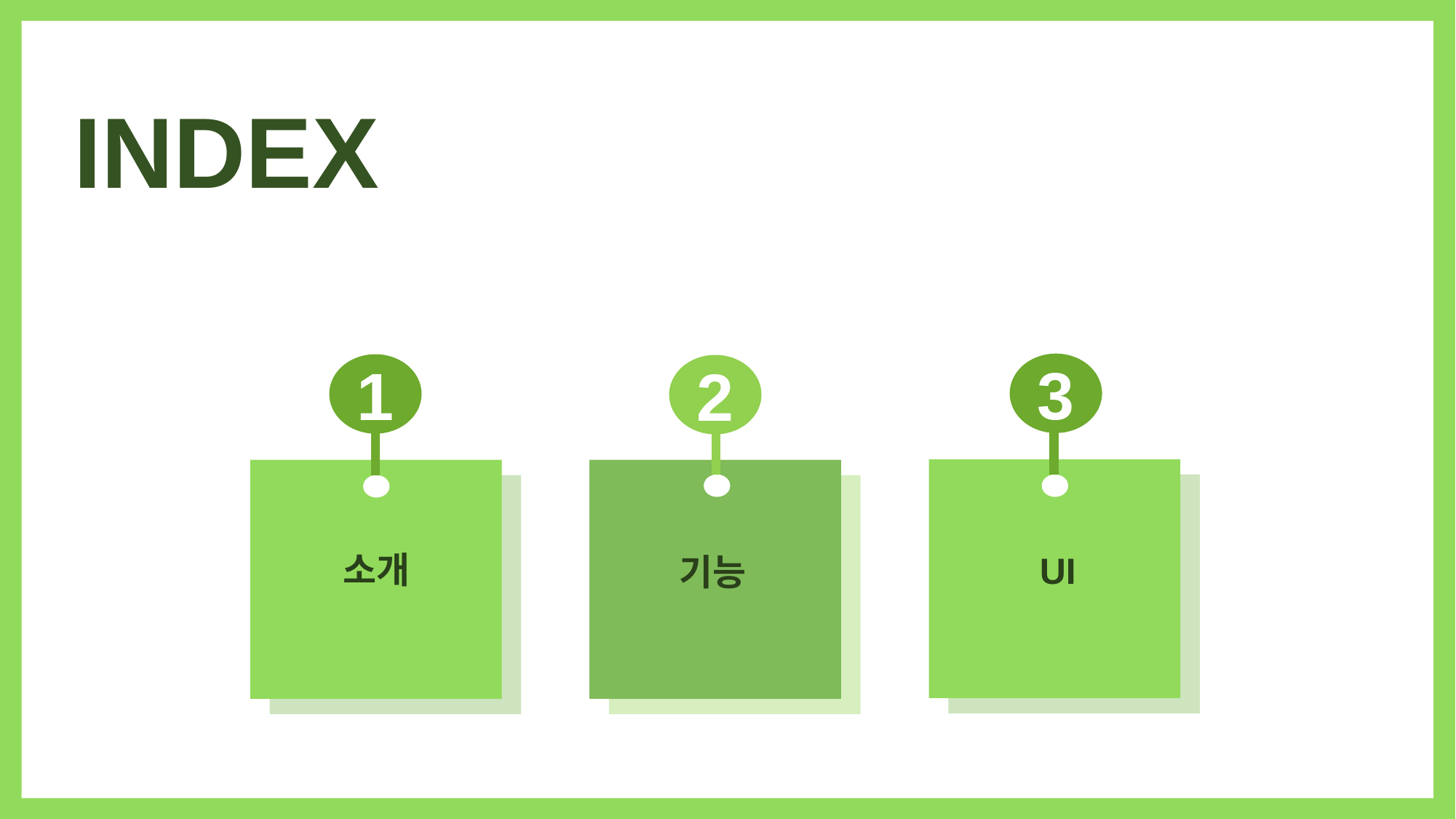

INDEX
3
1
2

소개
UI
기능